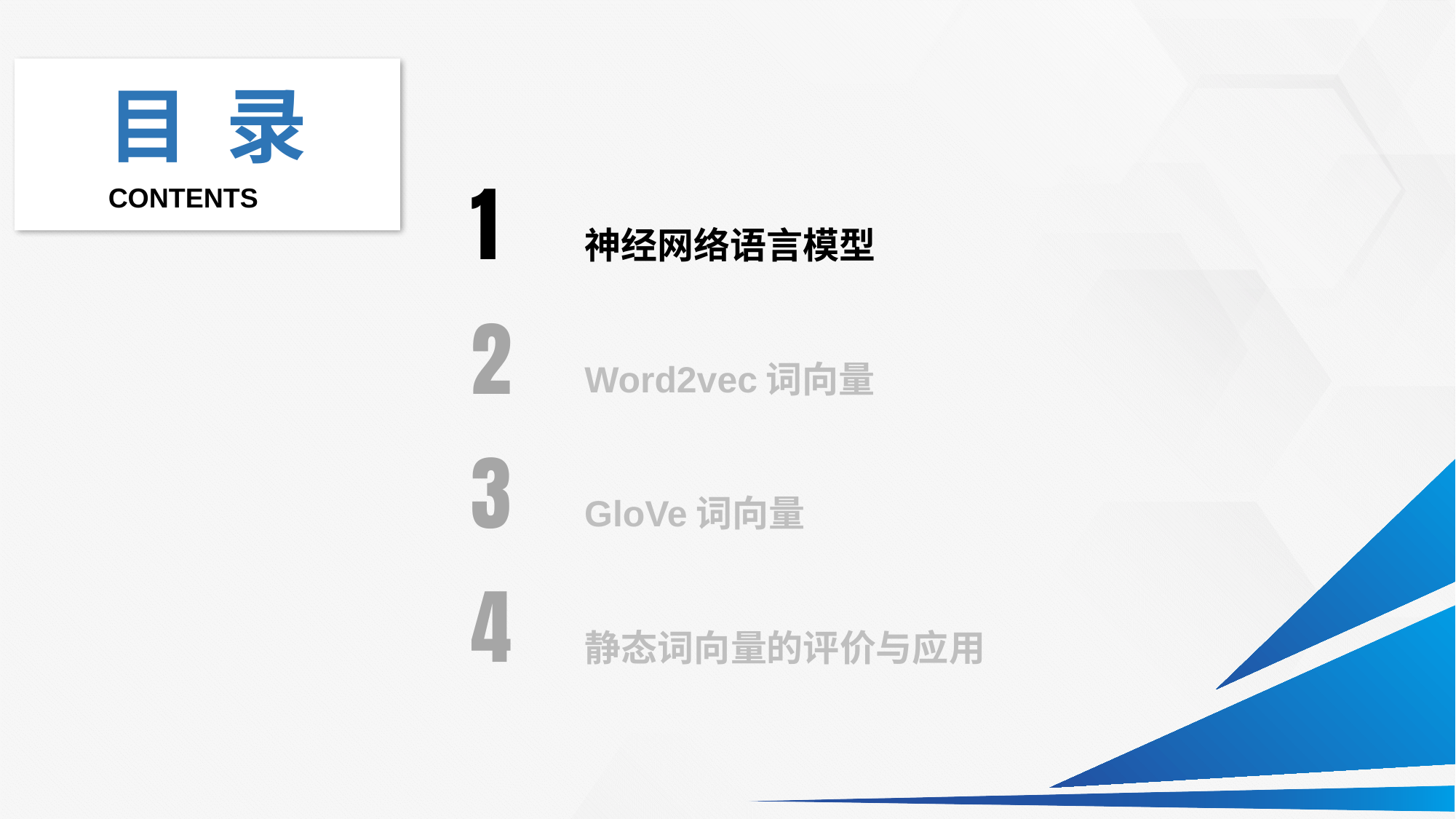

1
神经网络语言模型
2
Word2vec词向量
3
GloVe词向量
4
静态词向量的评价与应用